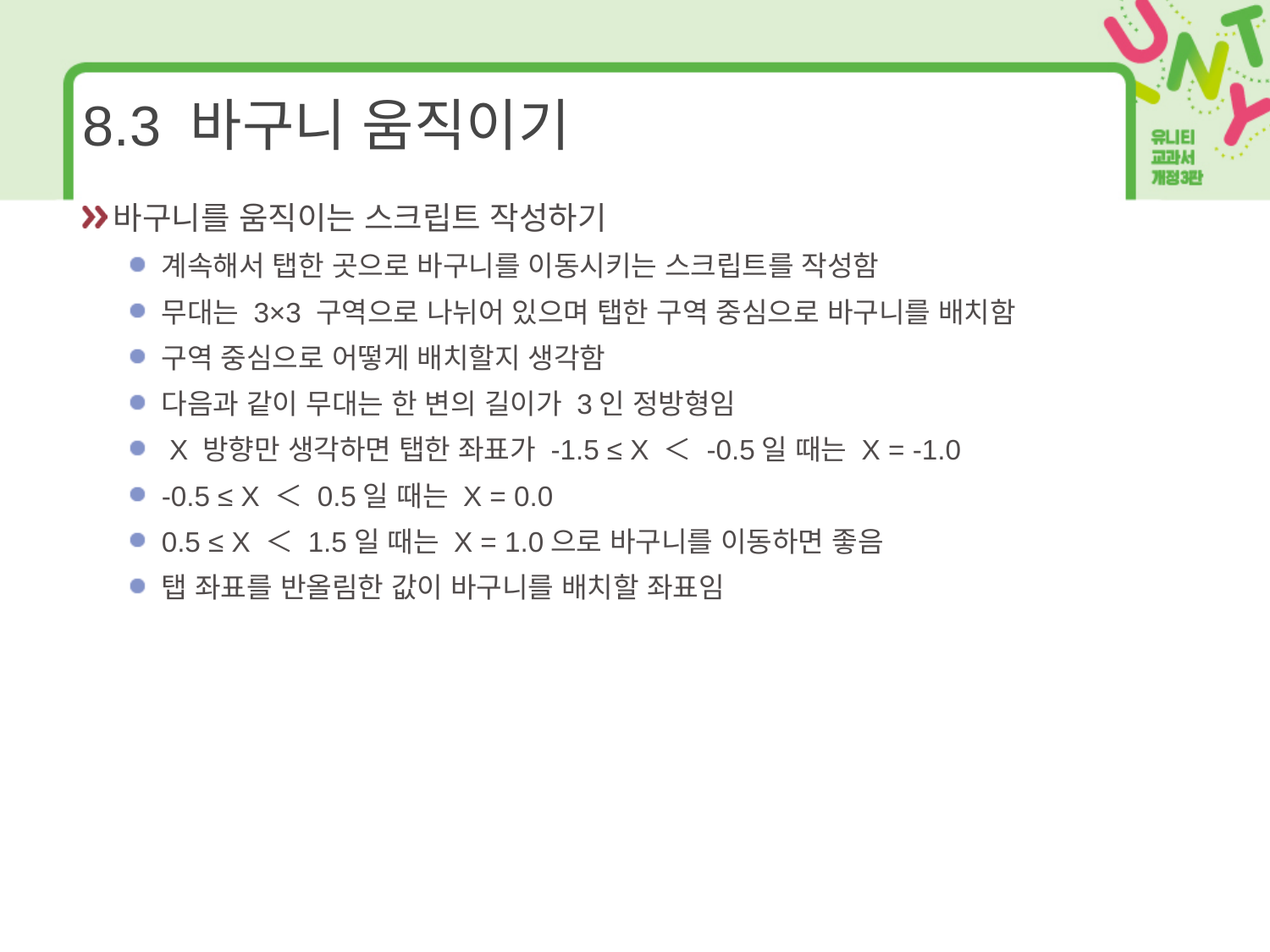

# 8.3 바구니 움직이기
바구니를 움직이는 스크립트 작성하기
계속해서 탭한 곳으로 바구니를 이동시키는 스크립트를 작성함
무대는 3×3 구역으로 나뉘어 있으며 탭한 구역 중심으로 바구니를 배치함
구역 중심으로 어떻게 배치할지 생각함
다음과 같이 무대는 한 변의 길이가 3인 정방형임
 X 방향만 생각하면 탭한 좌표가 -1.5 ≤ X ＜ -0.5일 때는 X = -1.0
-0.5 ≤ X ＜ 0.5일 때는 X = 0.0
0.5 ≤ X ＜ 1.5일 때는 X = 1.0으로 바구니를 이동하면 좋음
탭 좌표를 반올림한 값이 바구니를 배치할 좌표임